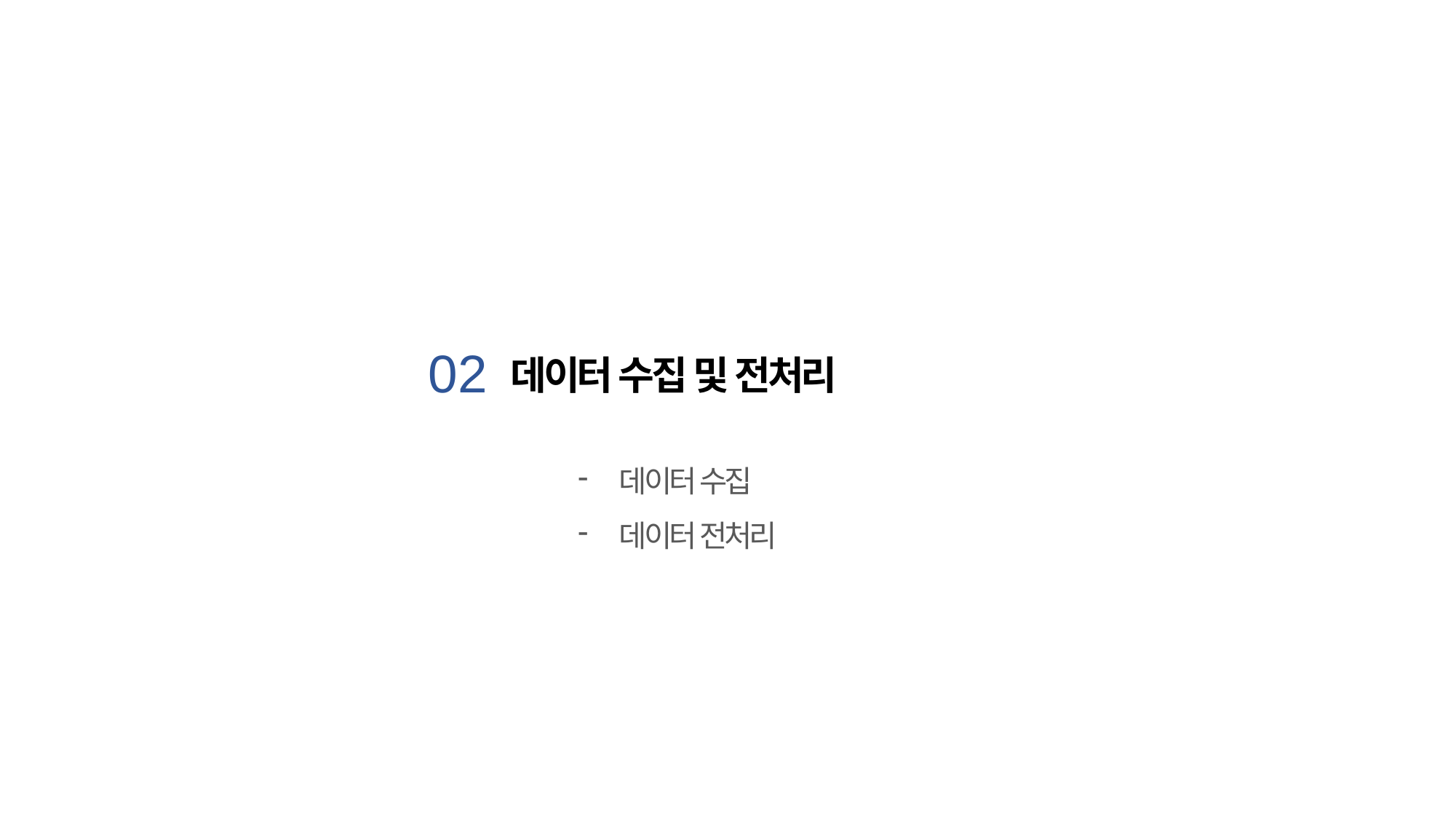

데이터 수집 및 전처리
02
데이터 수집
데이터 전처리